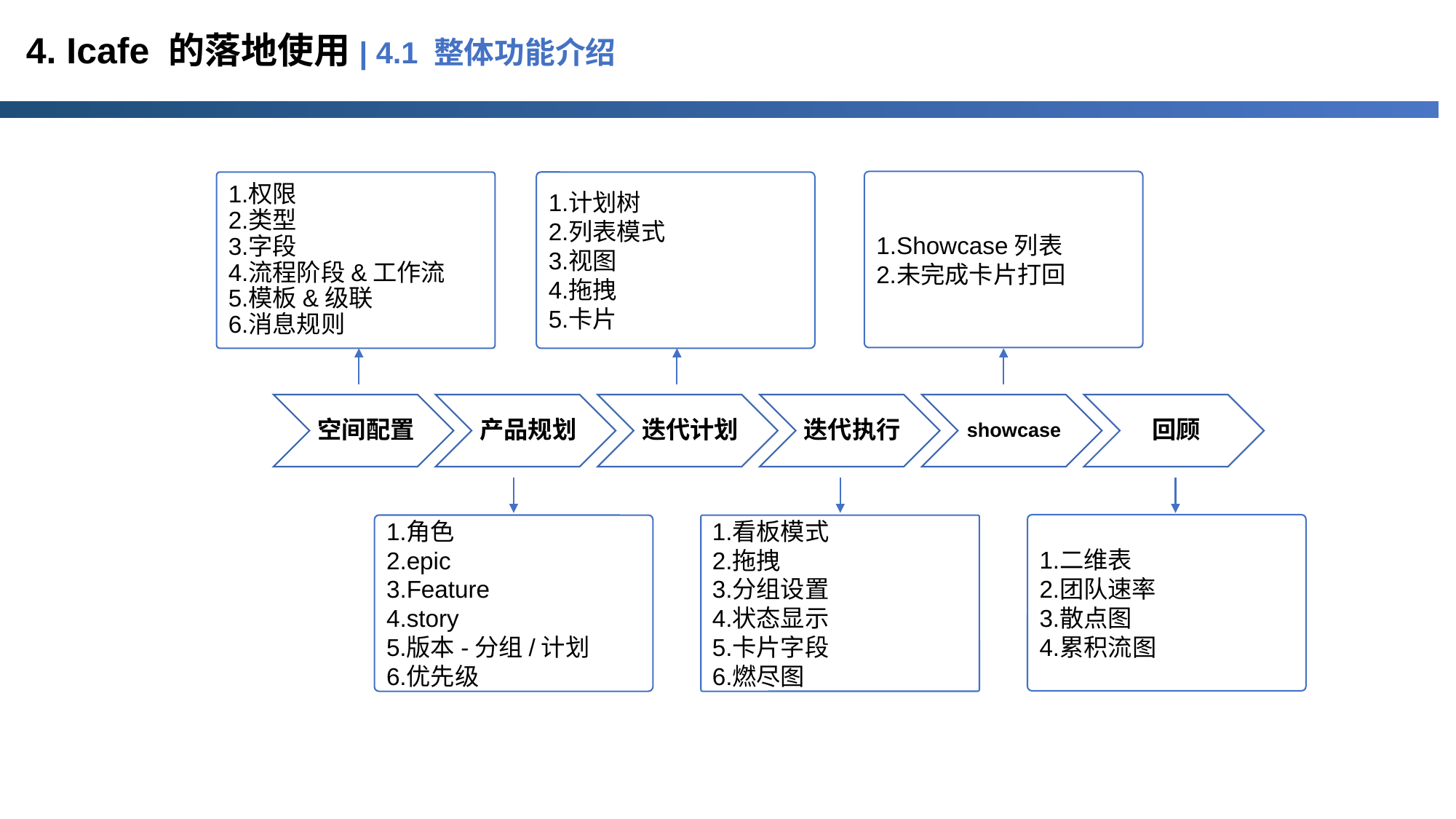

# 4. Icafe 的落地使用| 4.1 整体功能介绍
Showcase列表
未完成卡片打回
权限
类型
字段
流程阶段&工作流
模板&级联
消息规则
计划树
列表模式
视图
拖拽
卡片
空间配置
产品规划
迭代计划
迭代执行
showcase
回顾
二维表
团队速率
散点图
累积流图
角色
epic
Feature
story
版本-分组/计划
优先级
看板模式
拖拽
分组设置
状态显示
卡片字段
燃尽图